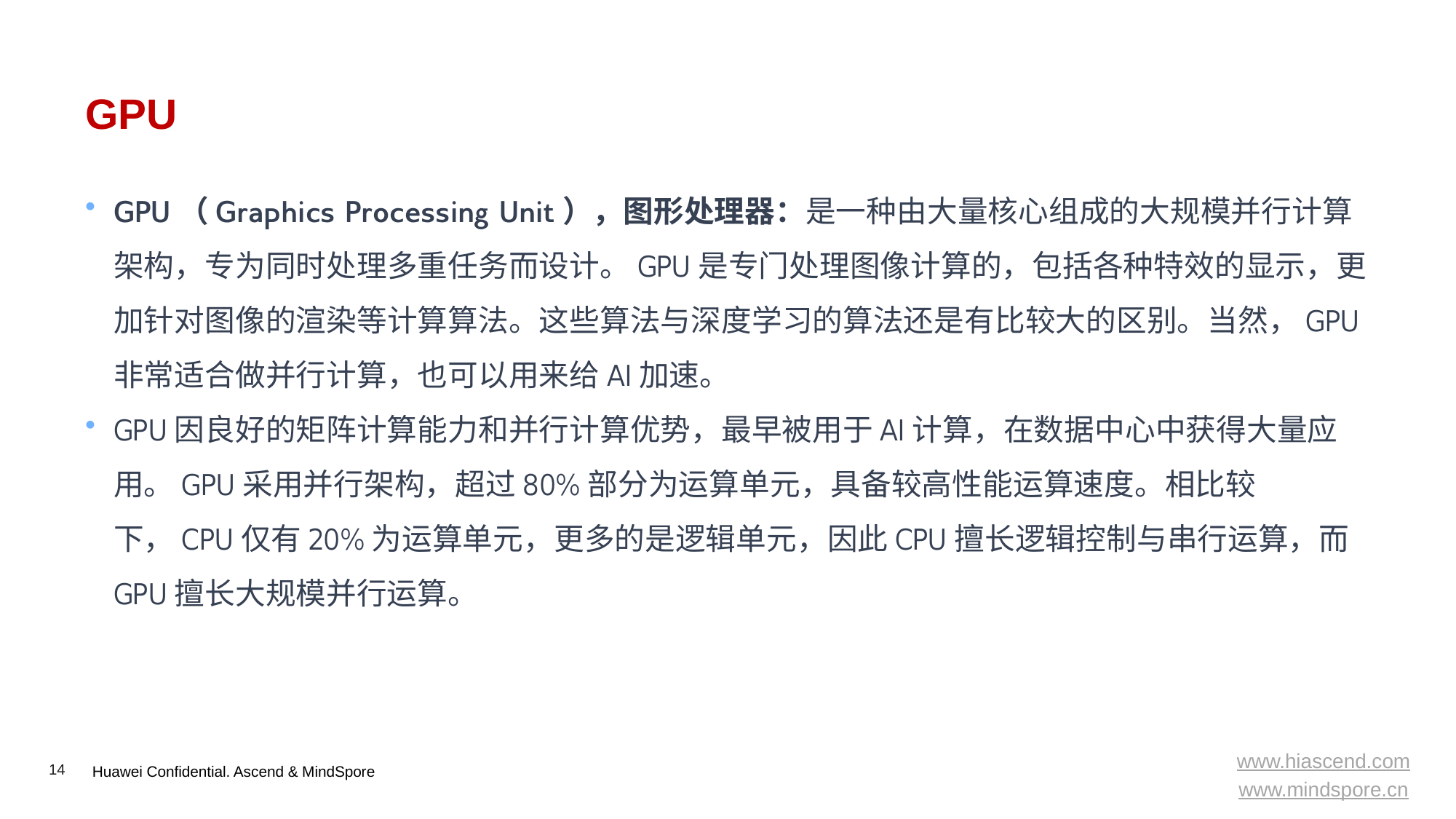

# GPU
GPU（Graphics Processing Unit），图形处理器：是一种由大量核心组成的大规模并行计算架构，专为同时处理多重任务而设计。GPU是专门处理图像计算的，包括各种特效的显示，更加针对图像的渲染等计算算法。这些算法与深度学习的算法还是有比较大的区别。当然，GPU非常适合做并行计算，也可以用来给AI加速。
GPU因良好的矩阵计算能力和并行计算优势，最早被用于AI计算，在数据中心中获得大量应用。GPU采用并行架构，超过80%部分为运算单元，具备较高性能运算速度。相比较下，CPU仅有20%为运算单元，更多的是逻辑单元，因此CPU擅长逻辑控制与串行运算，而GPU擅长大规模并行运算。